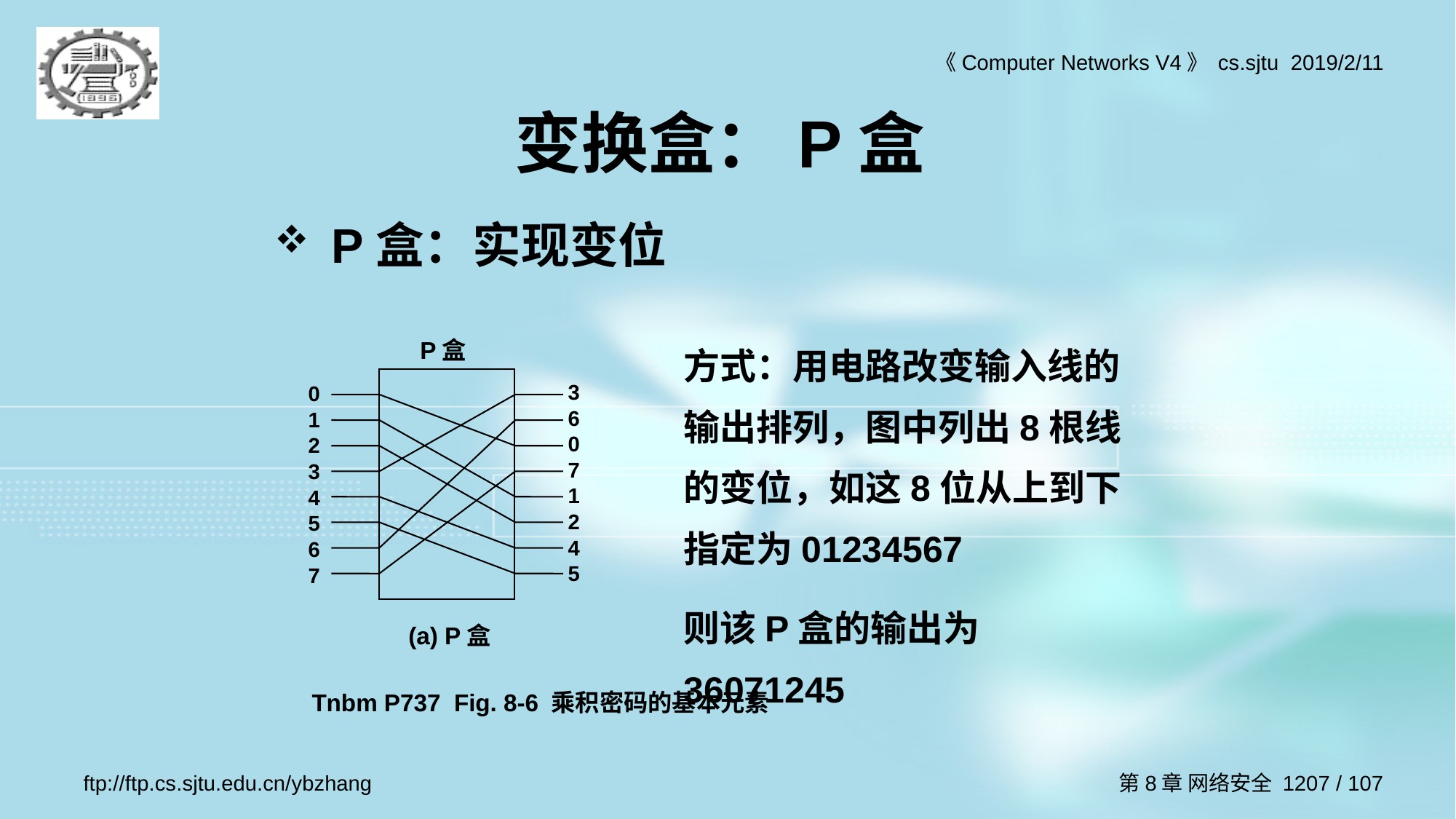

# 变换盒：P盒
P盒：实现变位
方式：用电路改变输入线的输出排列，图中列出8根线的变位，如这8位从上到下指定为01234567
则该P盒的输出为36071245
P盒

36071245
01234567

(a) P盒
Tnbm P737  Fig. 8-6 乘积密码的基本元素